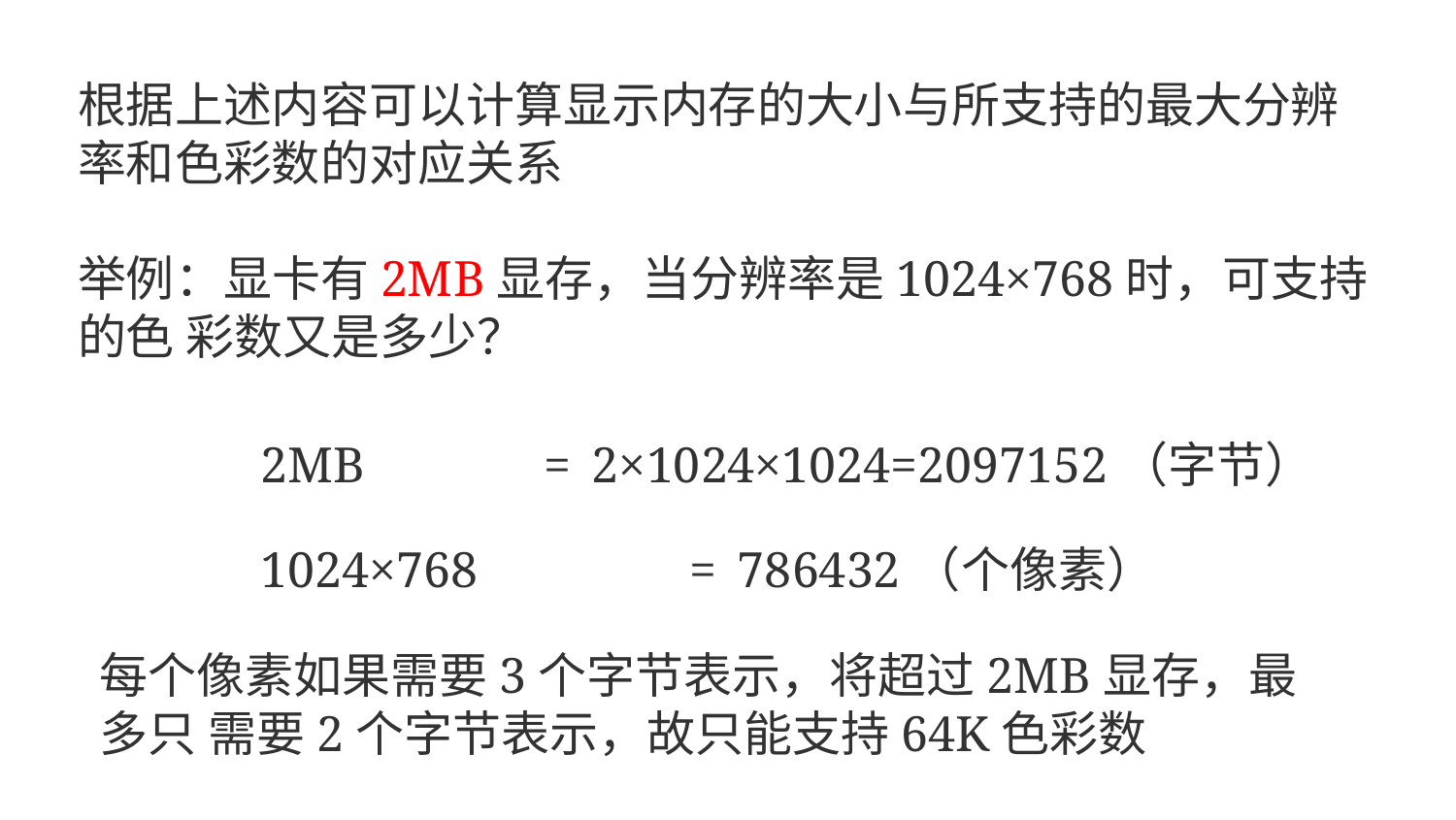

根据上述内容可以计算显示内存的大小与所支持的最大分辨 率和色彩数的对应关系

举例：显卡有2MB显存，当分辨率是1024×768时，可支持的色 彩数又是多少？

2MB	=	2×1024×1024=2097152（字节）

1024×768	=	786432（个像素）

每个像素如果需要3个字节表示，将超过2MB显存，最多只 需要2个字节表示，故只能支持64K色彩数